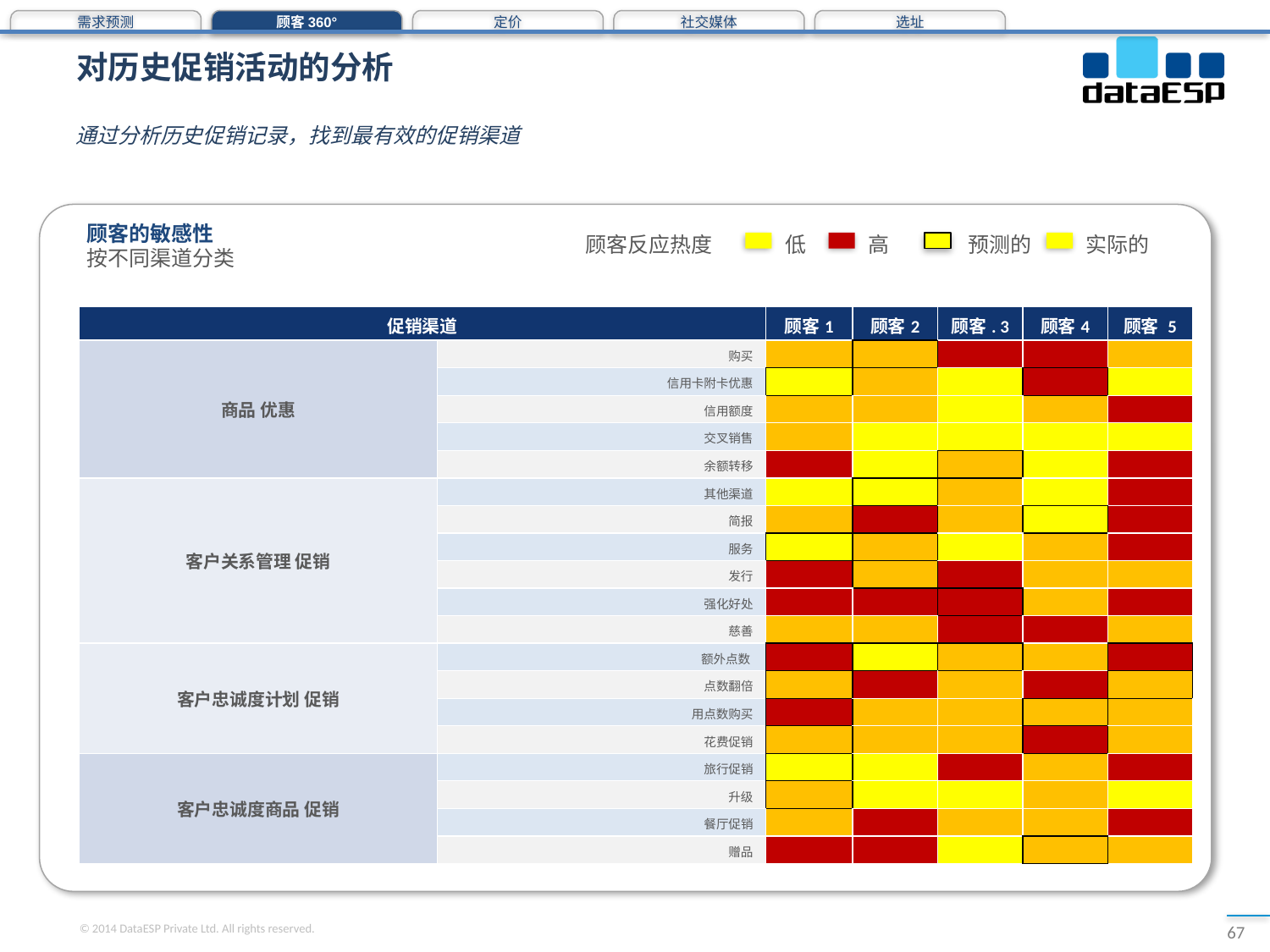

需求预测
顾客360°

定价
社交媒体
选址
# 对历史促销活动的分析
通过分析历史促销记录，找到最有效的促销渠道

顾客的敏感性
按不同渠道分类
顾客反应热度
低
高
预测的
实际的

| 促销渠道 |  | 顾客1 | 顾客2 | 顾客. 3 | 顾客4 | 顾客 5 |
| --- | --- | --- | --- | --- | --- | --- |
| 商品 优惠 | 购买 |  |  |  |  |  |
|  | 信用卡附卡优惠 |  |  |  |  |  |
|  | 信用额度 |  |  |  |  |  |
|  | 交叉销售 |  |  |  |  |  |
|  | 余额转移 |  |  |  |  |  |
| 客户关系管理 促销 | 其他渠道 |  |  |  |  |  |
|  | 简报 |  |  |  |  |  |
|  | 服务 |  |  |  |  |  |
|  | 发行 |  |  |  |  |  |
|  | 强化好处 |  |  |  |  |  |
|  | 慈善 |  |  |  |  |  |
| 客户忠诚度计划 促销 | 额外点数 |  |  |  |  |  |
|  | 点数翻倍 |  |  |  |  |  |
|  | 用点数购买 |  |  |  |  |  |
|  | 花费促销 |  |  |  |  |  |
| 客户忠诚度商品 促销 | 旅行促销 |  |  |  |  |  |
|  | 升级 |  |  |  |  |  |
|  | 餐厅促销 |  |  |  |  |  |
|  | 赠品 |  |  |  |  |  |